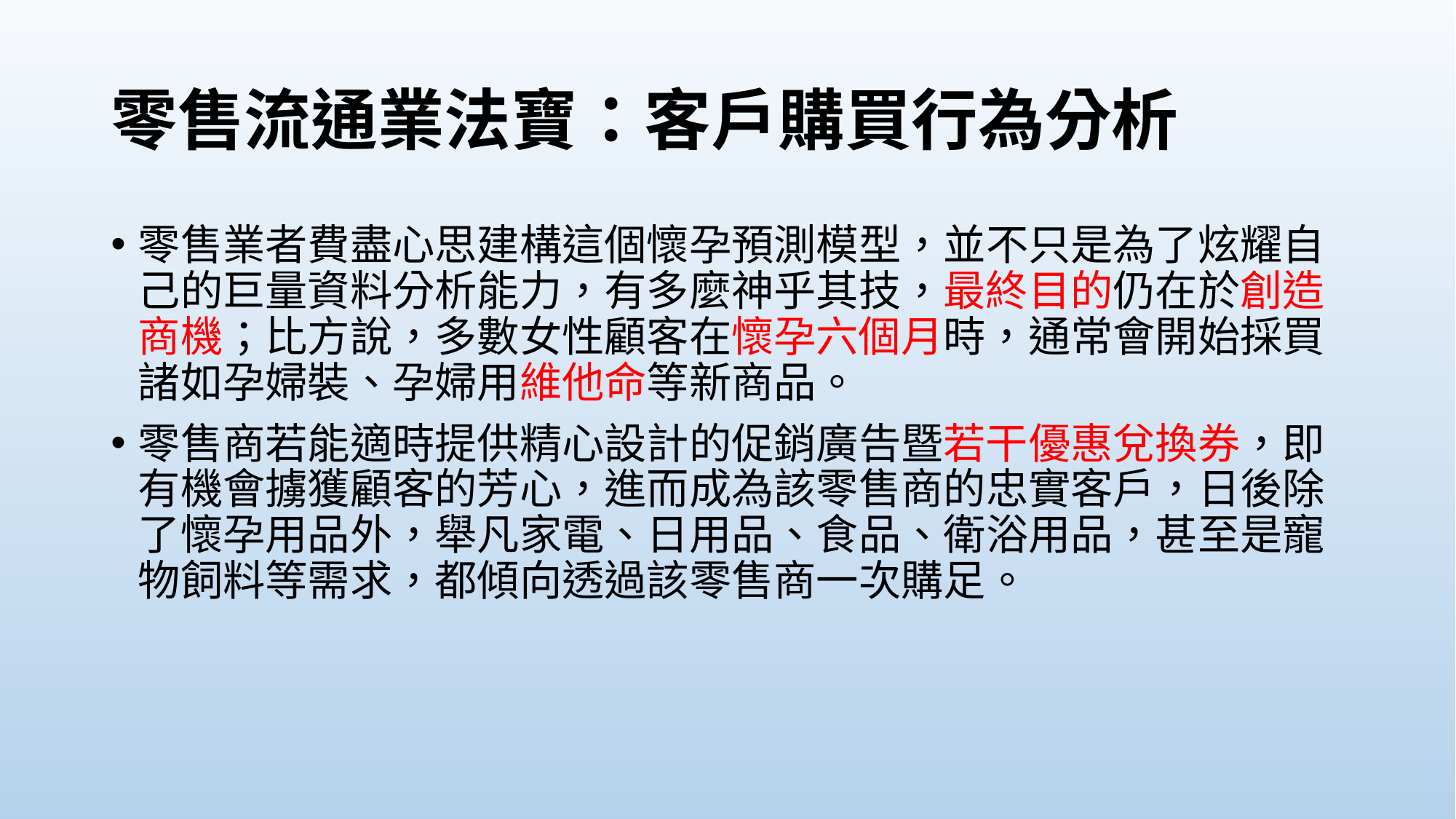

# 零售流通業法寶：客戶購買行為分析
零售業者費盡心思建構這個懷孕預測模型，並不只是為了炫耀自己的巨量資料分析能力，有多麼神乎其技，最終目的仍在於創造商機；比方說，多數女性顧客在懷孕六個月時，通常會開始採買諸如孕婦裝、孕婦用維他命等新商品。
零售商若能適時提供精心設計的促銷廣告暨若干優惠兌換券，即有機會擄獲顧客的芳心，進而成為該零售商的忠實客戶，日後除了懷孕用品外，舉凡家電、日用品、食品、衛浴用品，甚至是寵物飼料等需求，都傾向透過該零售商一次購足。